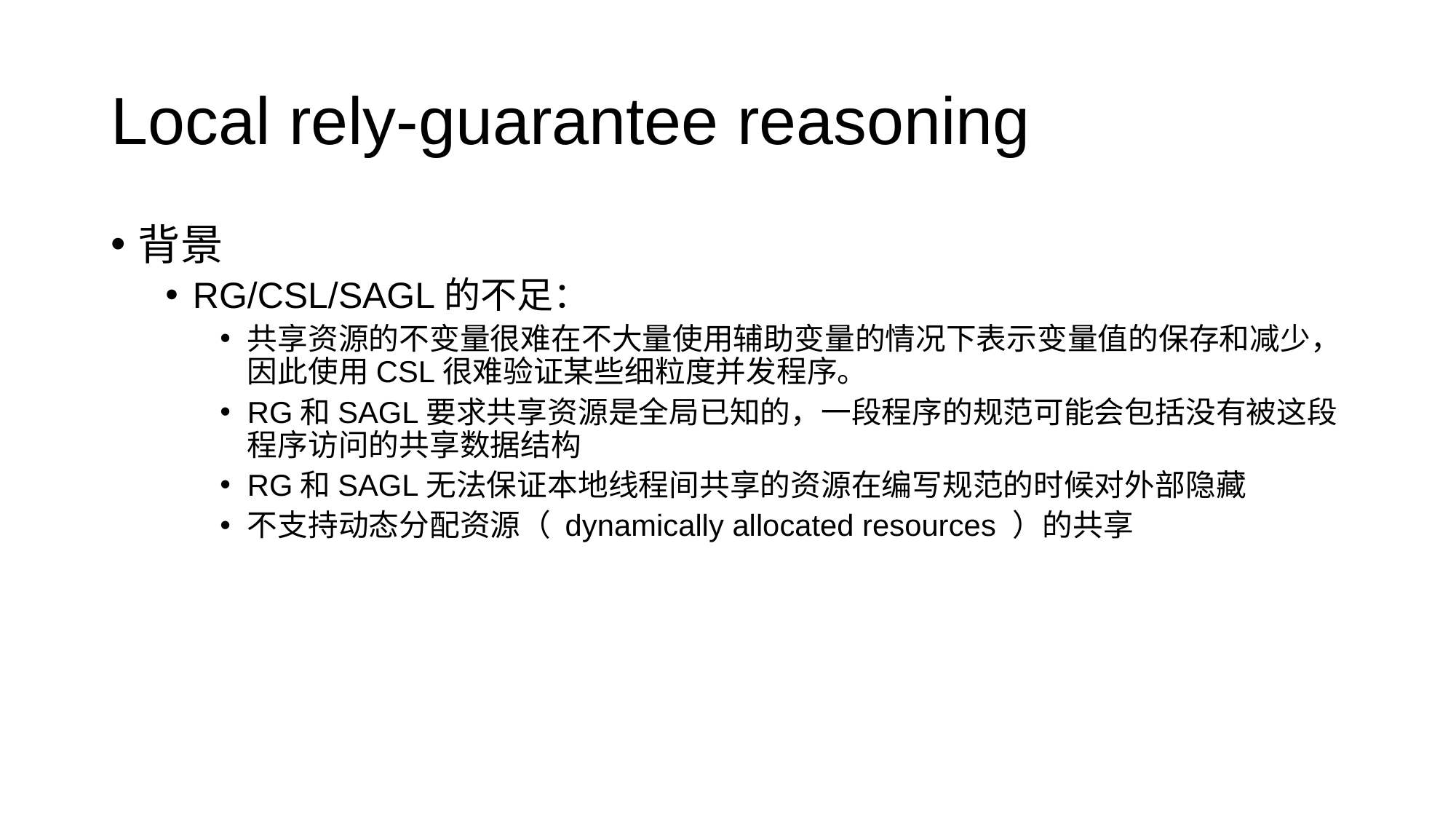

# Local rely-guarantee reasoning
背景
RG/CSL/SAGL的不足：
共享资源的不变量很难在不大量使用辅助变量的情况下表示变量值的保存和减少，因此使用CSL很难验证某些细粒度并发程序。
RG和SAGL要求共享资源是全局已知的，一段程序的规范可能会包括没有被这段程序访问的共享数据结构
RG和SAGL无法保证本地线程间共享的资源在编写规范的时候对外部隐藏
不支持动态分配资源（ dynamically allocated resources ）的共享